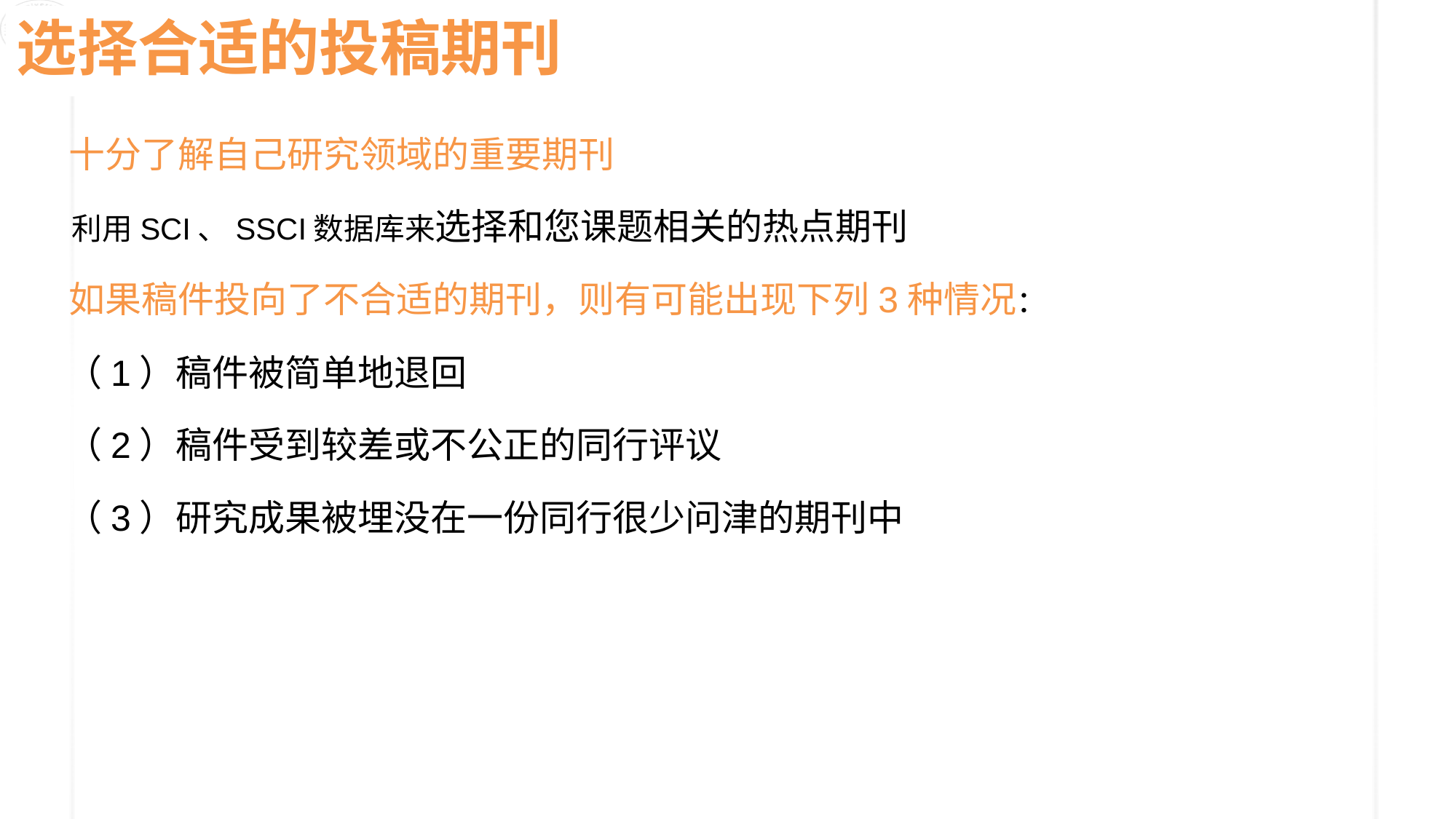

选择合适的投稿期刊
      十分了解自己研究领域的重要期刊
        利用SCI、SSCI数据库来选择和您课题相关的热点期刊
      如果稿件投向了不合适的期刊，则有可能出现下列3种情况：
（1）稿件被简单地退回
（2）稿件受到较差或不公正的同行评议
（3）研究成果被埋没在一份同行很少问津的期刊中